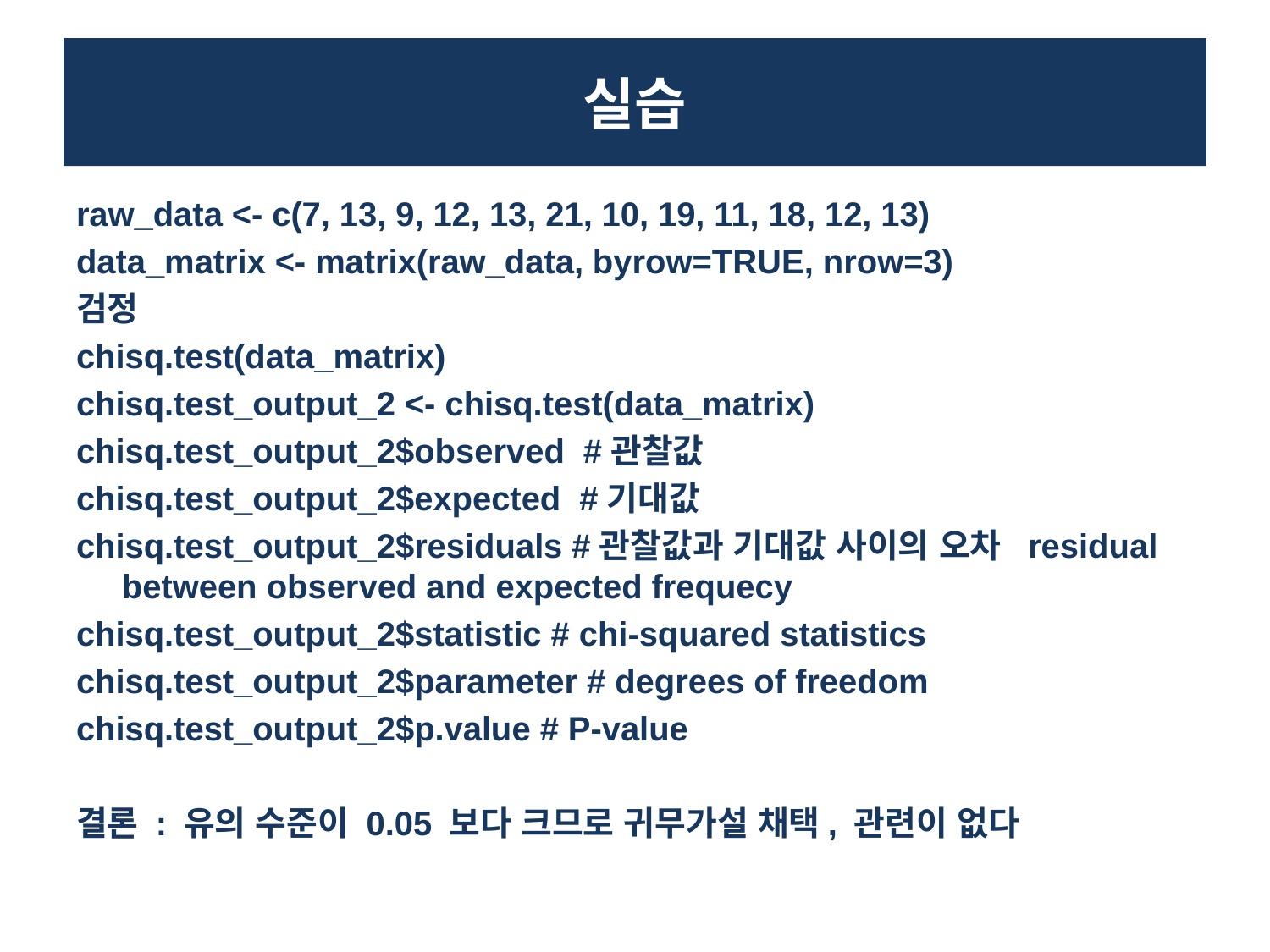

# 실습
raw_data <- c(7, 13, 9, 12, 13, 21, 10, 19, 11, 18, 12, 13)
data_matrix <- matrix(raw_data, byrow=TRUE, nrow=3)
검정
chisq.test(data_matrix)
chisq.test_output_2 <- chisq.test(data_matrix)
chisq.test_output_2$observed  #관찰값
chisq.test_output_2$expected  #기대값
chisq.test_output_2$residuals #관찰값과 기대값 사이의 오차  residual between observed and expected frequecy
chisq.test_output_2$statistic # chi-squared statistics
chisq.test_output_2$parameter # degrees of freedom
chisq.test_output_2$p.value # P-value

결론 : 유의 수준이 0.05 보다 크므로 귀무가설 채택, 관련이 없다